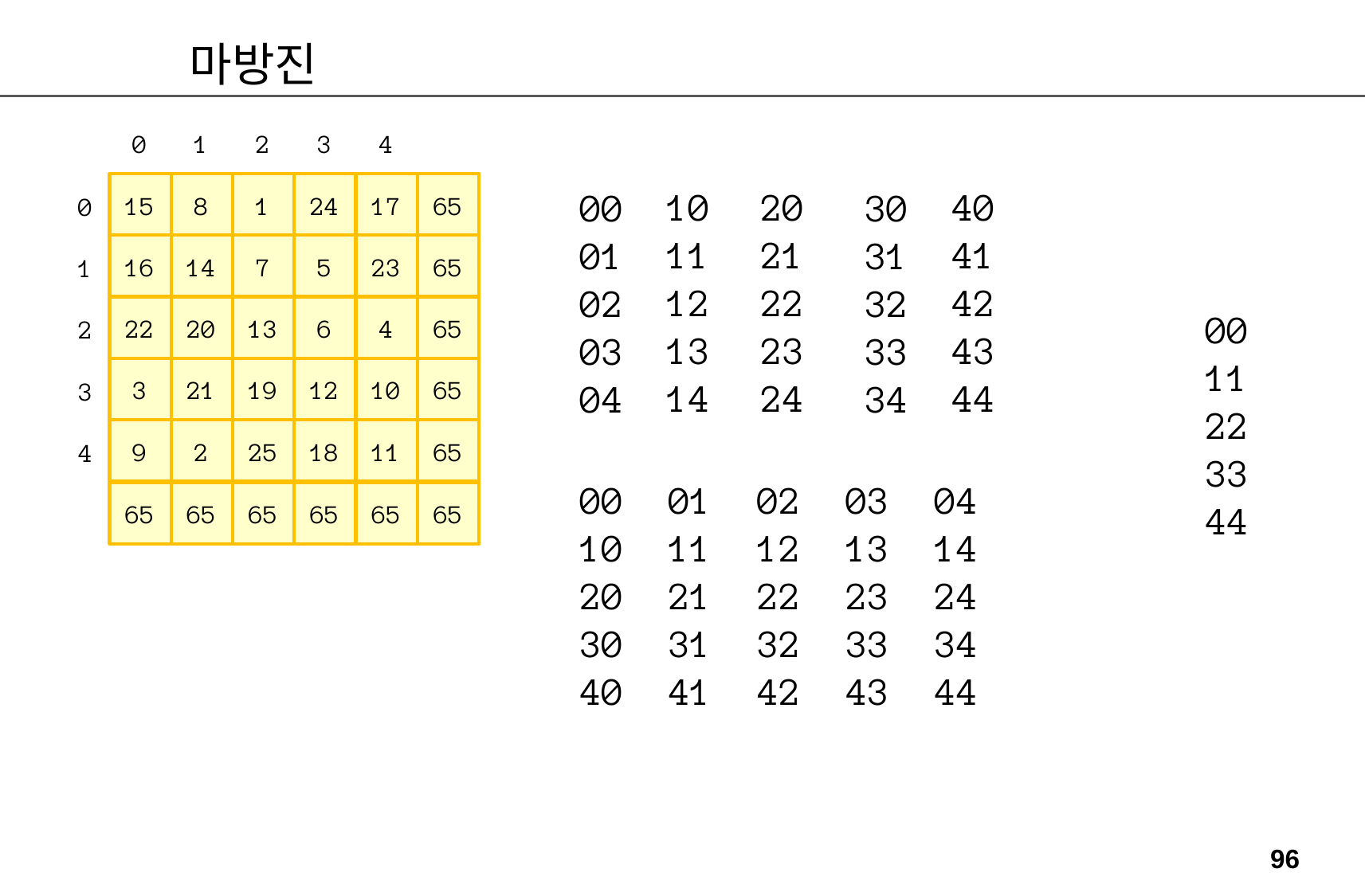

마방진
0
1
2
3
4
65
15
8
1
24
17
0
10
11
12
13
14
20
21
22
23
24
40
41
42
43
44
00
01
02
03
04
30
31
32
33
34
65
16
14
7
5
23
1
65
22
20
13
6
4
2
00
11
22
33
44
65
3
21
19
12
10
3
65
9
2
25
18
11
4
00
10
20
30
40
01
11
21
31
41
02
12
22
32
42
03
13
23
33
43
04
14
24
34
44
65
65
65
65
65
65